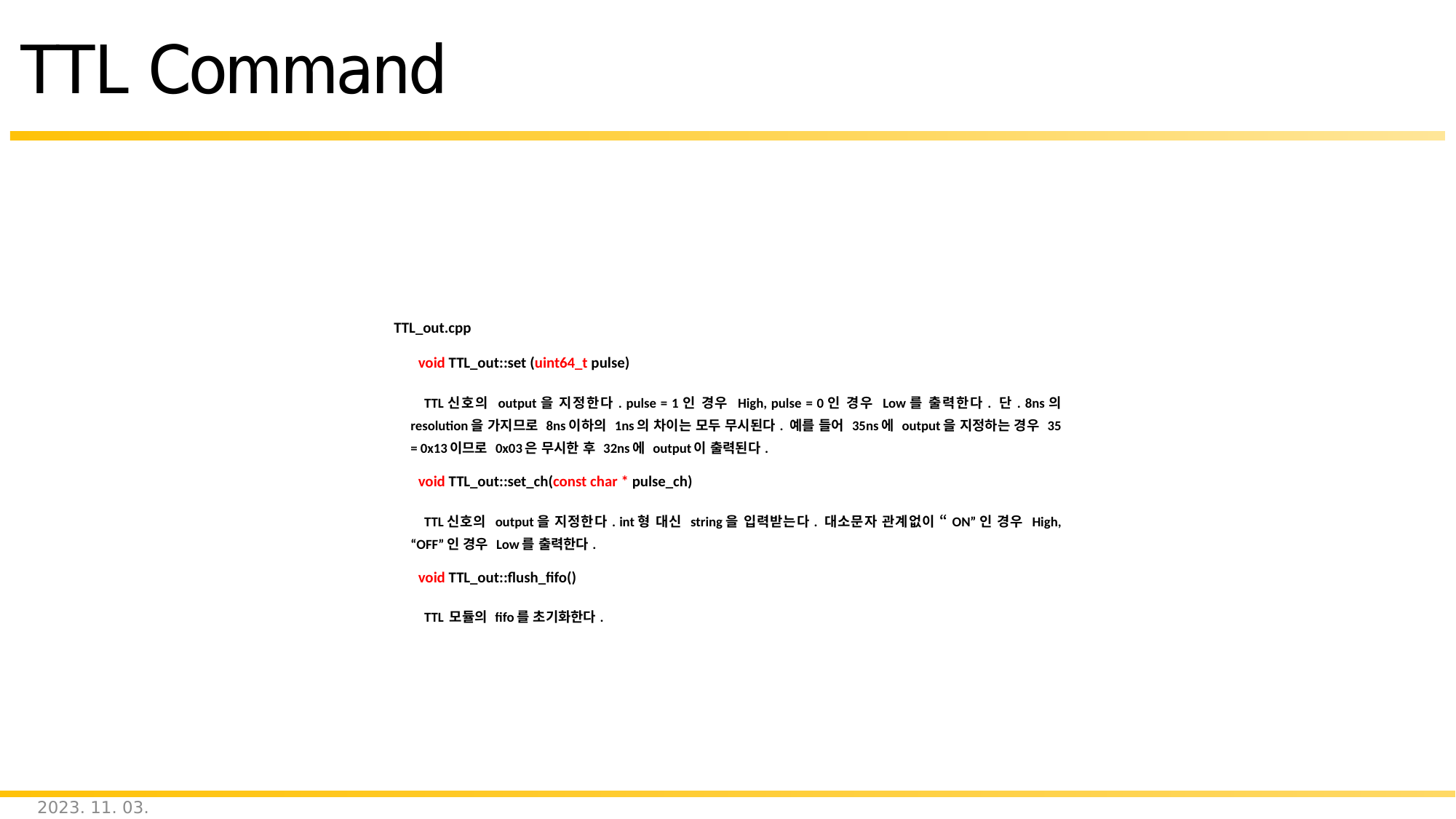

# TTL Command
| TTL\_out.cpp   void TTL\_out::set (uint64\_t pulse)   TTL신호의 output을 지정한다. pulse = 1인 경우 High, pulse = 0인 경우 Low를 출력한다. 단. 8ns의 resolution을 가지므로 8ns이하의 1ns의 차이는 모두 무시된다. 예를 들어 35ns에 output을 지정하는 경우 35 = 0x13이므로 0x03은 무시한 후 32ns에 output이 출력된다.   void TTL\_out::set\_ch(const char \* pulse\_ch)   TTL신호의 output을 지정한다. int형 대신 string을 입력받는다. 대소문자 관계없이 “ON”인 경우 High, “OFF”인 경우 Low를 출력한다. void TTL\_out::flush\_fifo()   TTL 모듈의 fifo를 초기화한다. |
| --- |
2023. 11. 03.